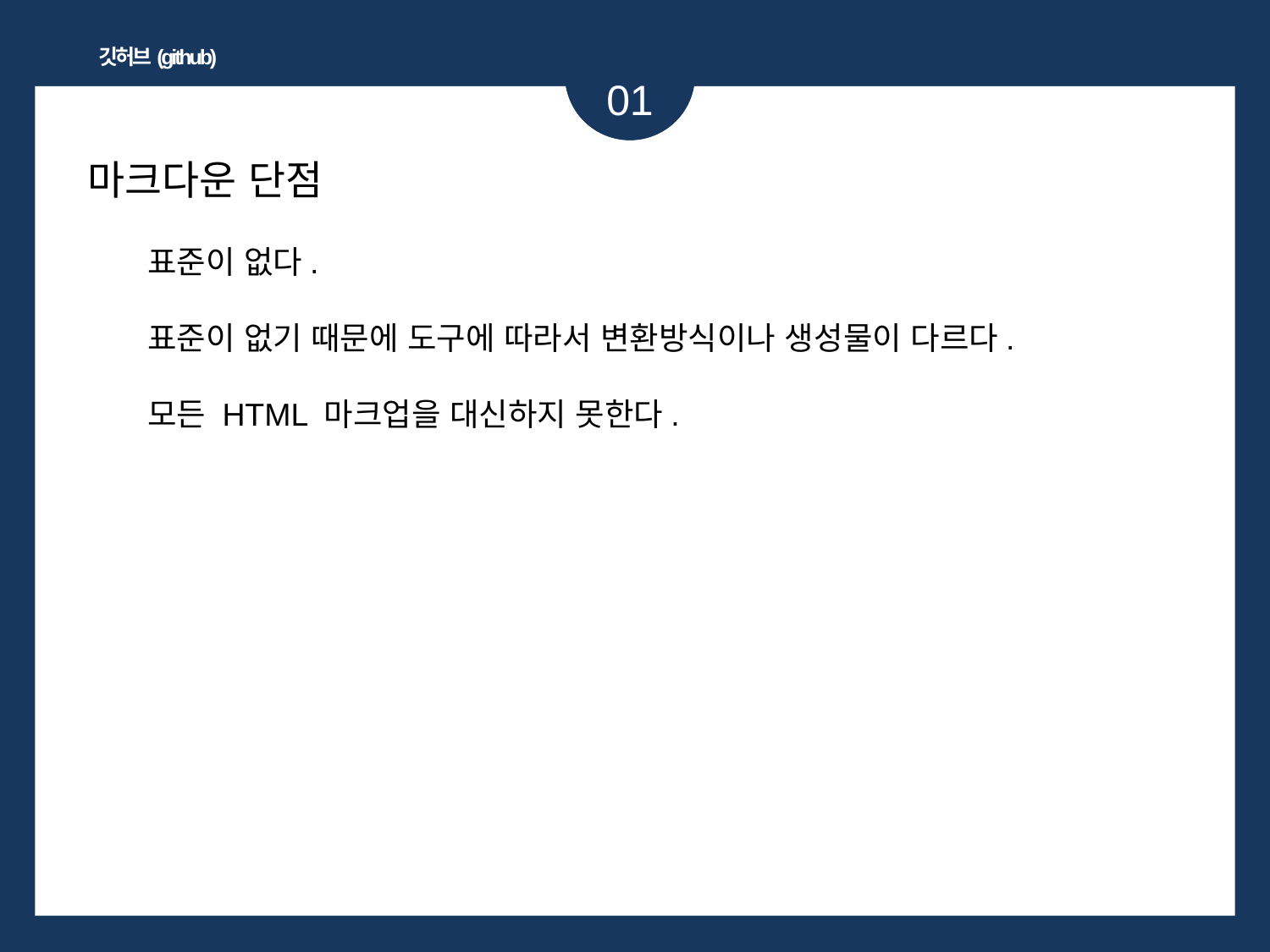

깃허브(github)
01
마크다운 단점
표준이 없다.

표준이 없기 때문에 도구에 따라서 변환방식이나 생성물이 다르다.

모든 HTML 마크업을 대신하지 못한다.